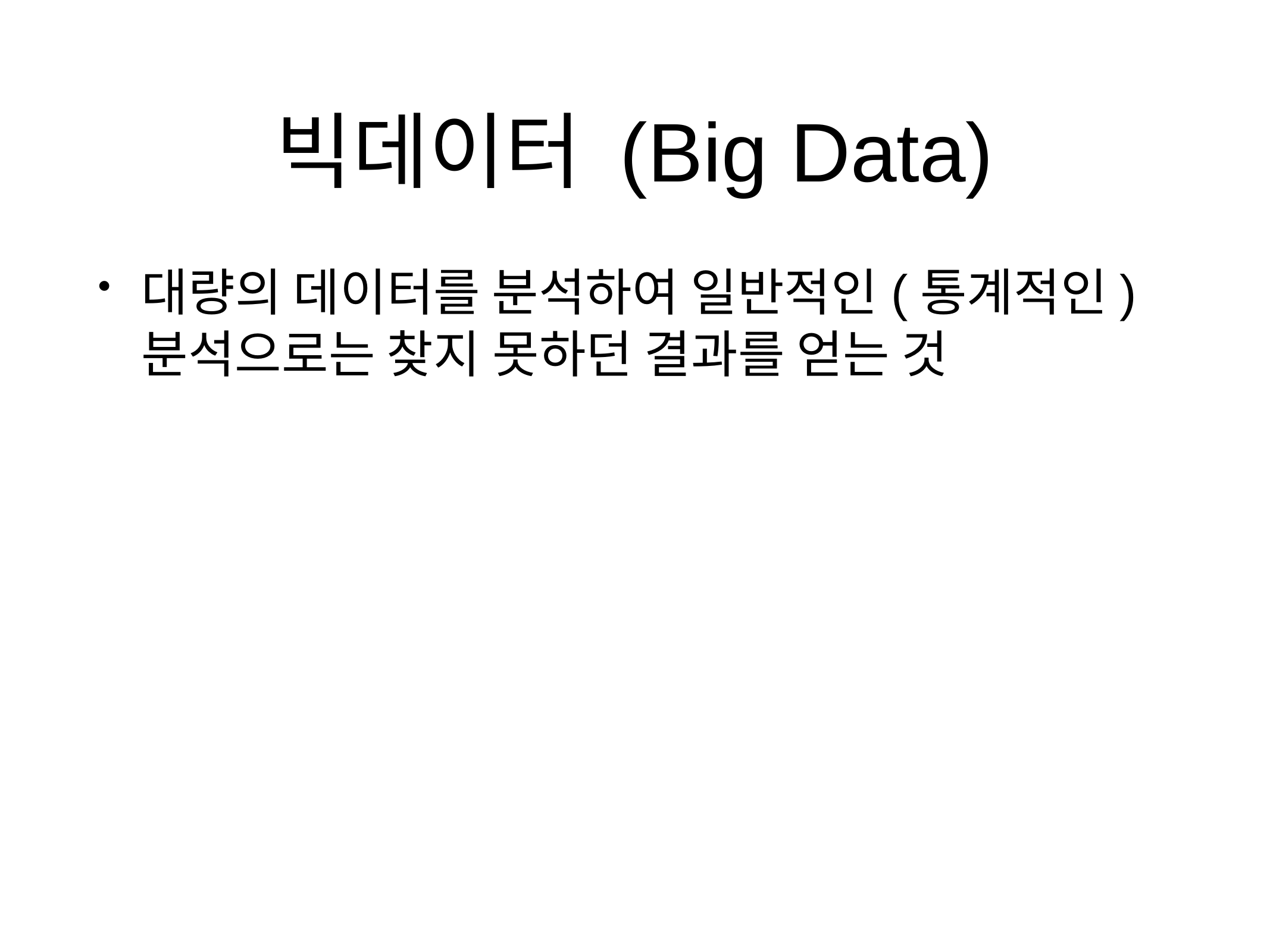

# 빅데이터 (Big Data)
대량의 데이터를 분석하여 일반적인(통계적인) 분석으로는 찾지 못하던 결과를 얻는 것
55